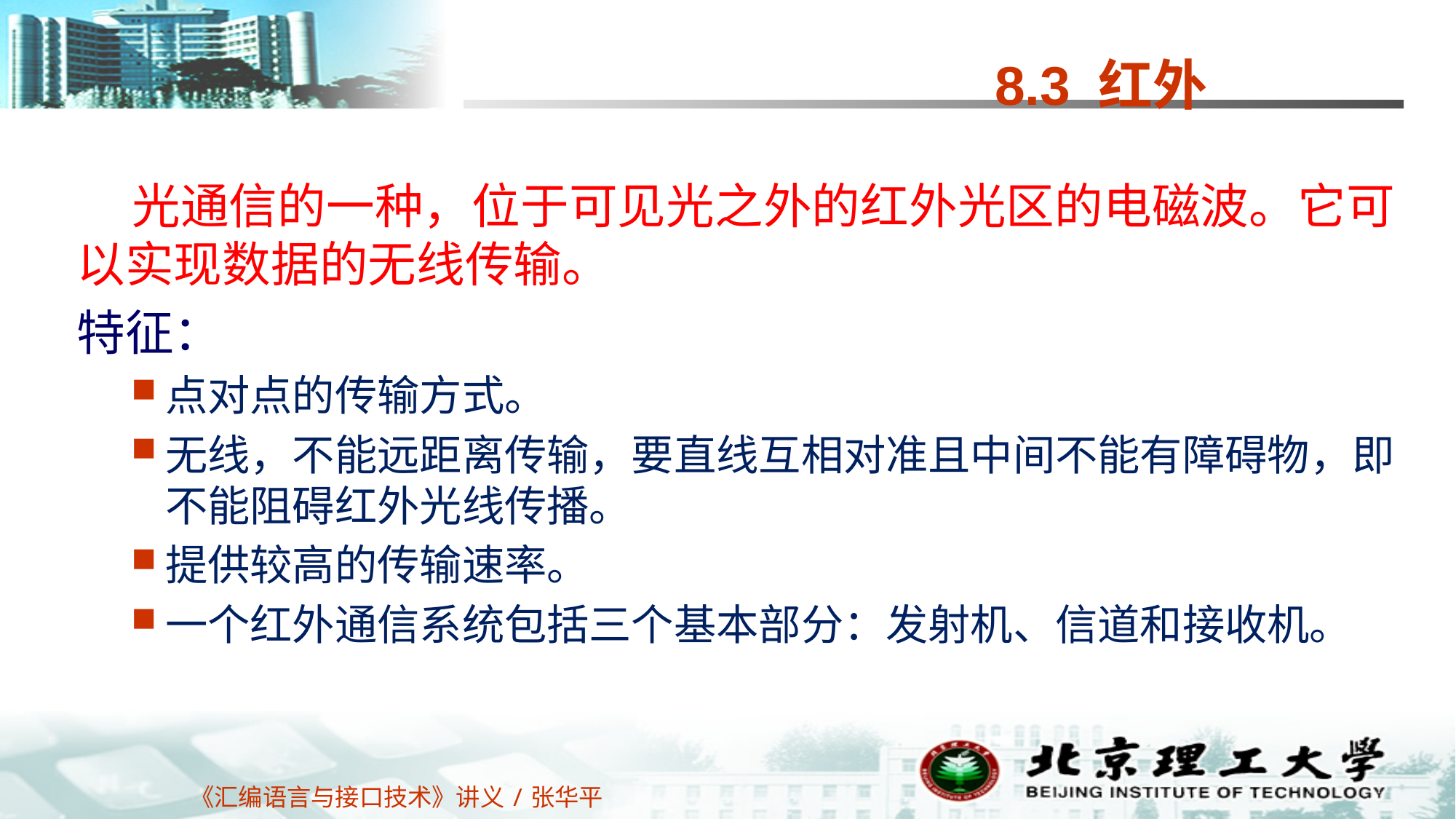

# 8.3 红外
    光通信的一种，位于可见光之外的红外光区的电磁波。它可以实现数据的无线传输。
特征：
点对点的传输方式。
无线，不能远距离传输，要直线互相对准且中间不能有障碍物，即不能阻碍红外光线传播。
提供较高的传输速率。
一个红外通信系统包括三个基本部分：发射机、信道和接收机。